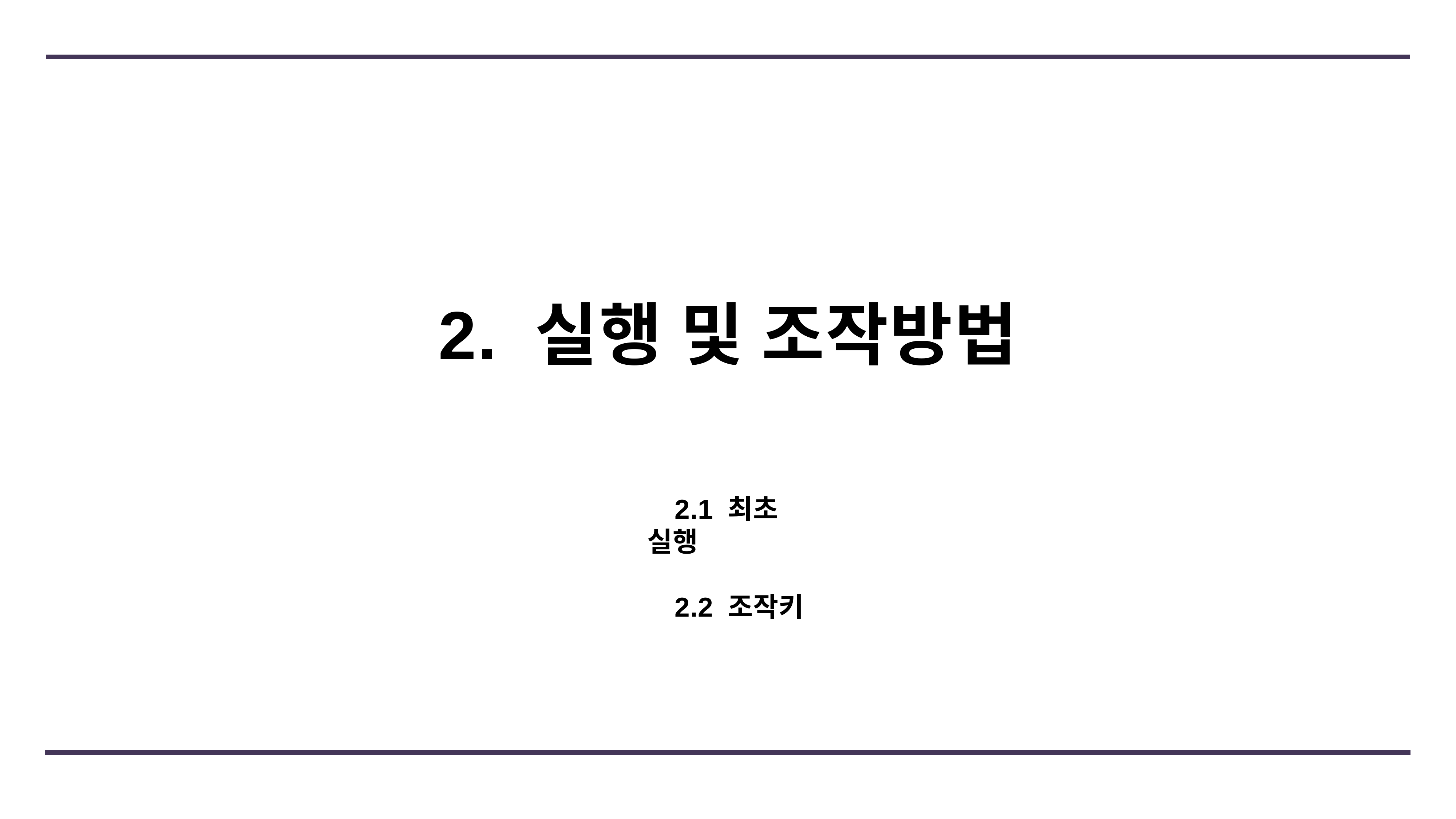

# 2. 실행 및 조작방법
2.1 최초 실행
2.2 조작키